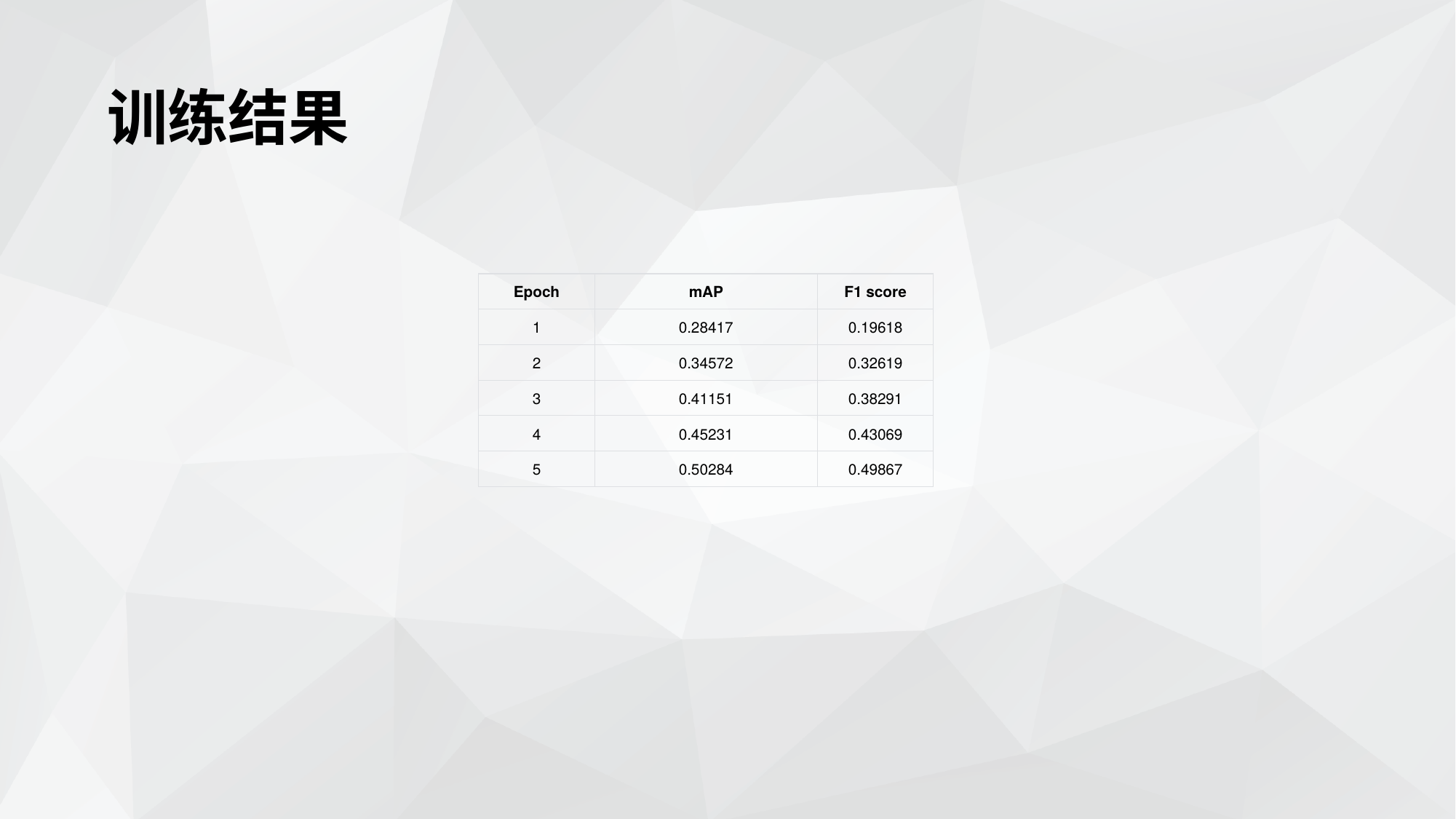

训练结果
| Epoch | mAP | F1 score |
| --- | --- | --- |
| 1 | 0.28417 | 0.19618 |
| 2 | 0.34572 | 0.32619 |
| 3 | 0.41151 | 0.38291 |
| 4 | 0.45231 | 0.43069 |
| 5 | 0.50284 | 0.49867 |